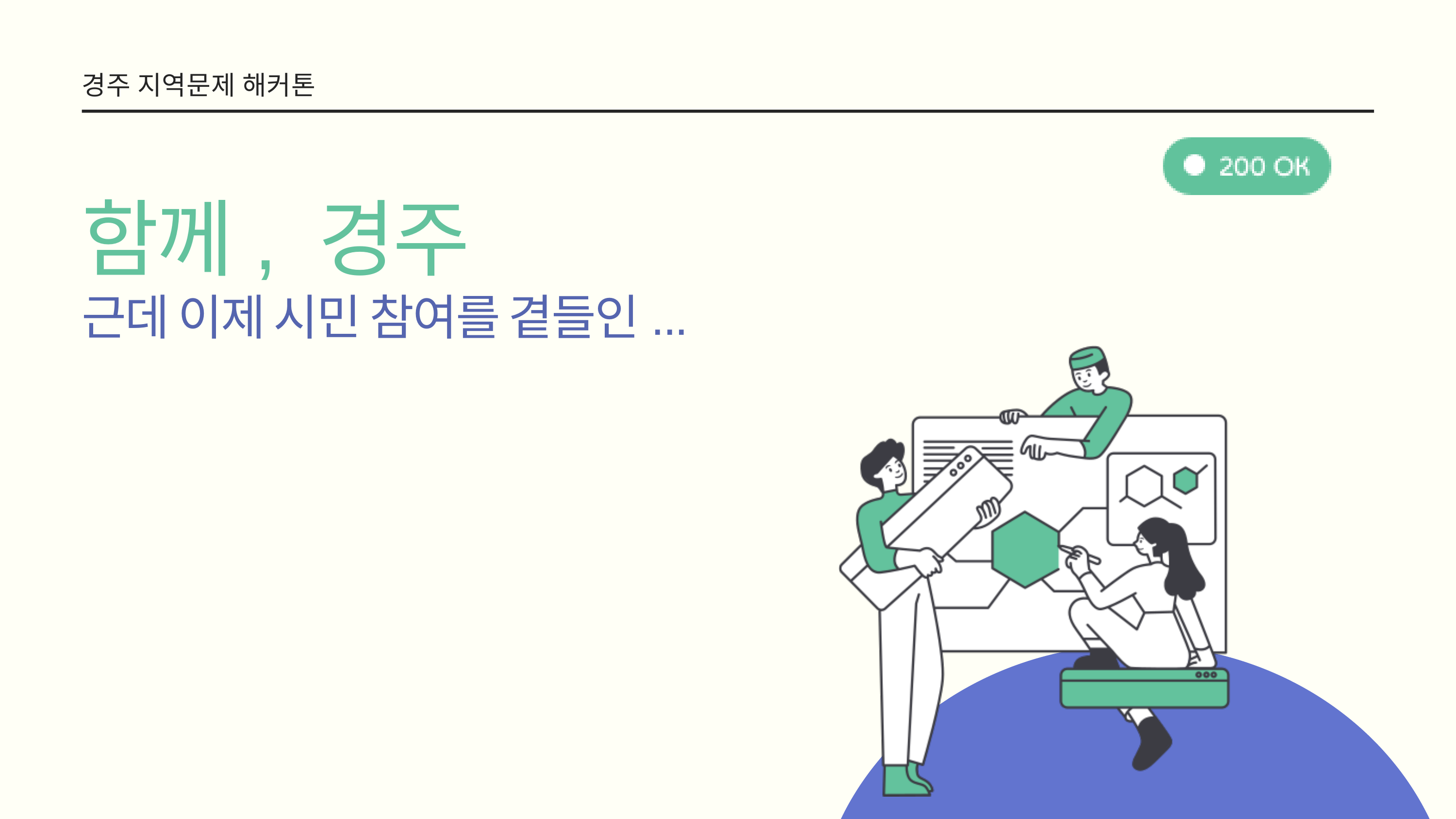

경주 지역문제 해커톤

함께, 경주
근데 이제 시민 참여를 곁들인...